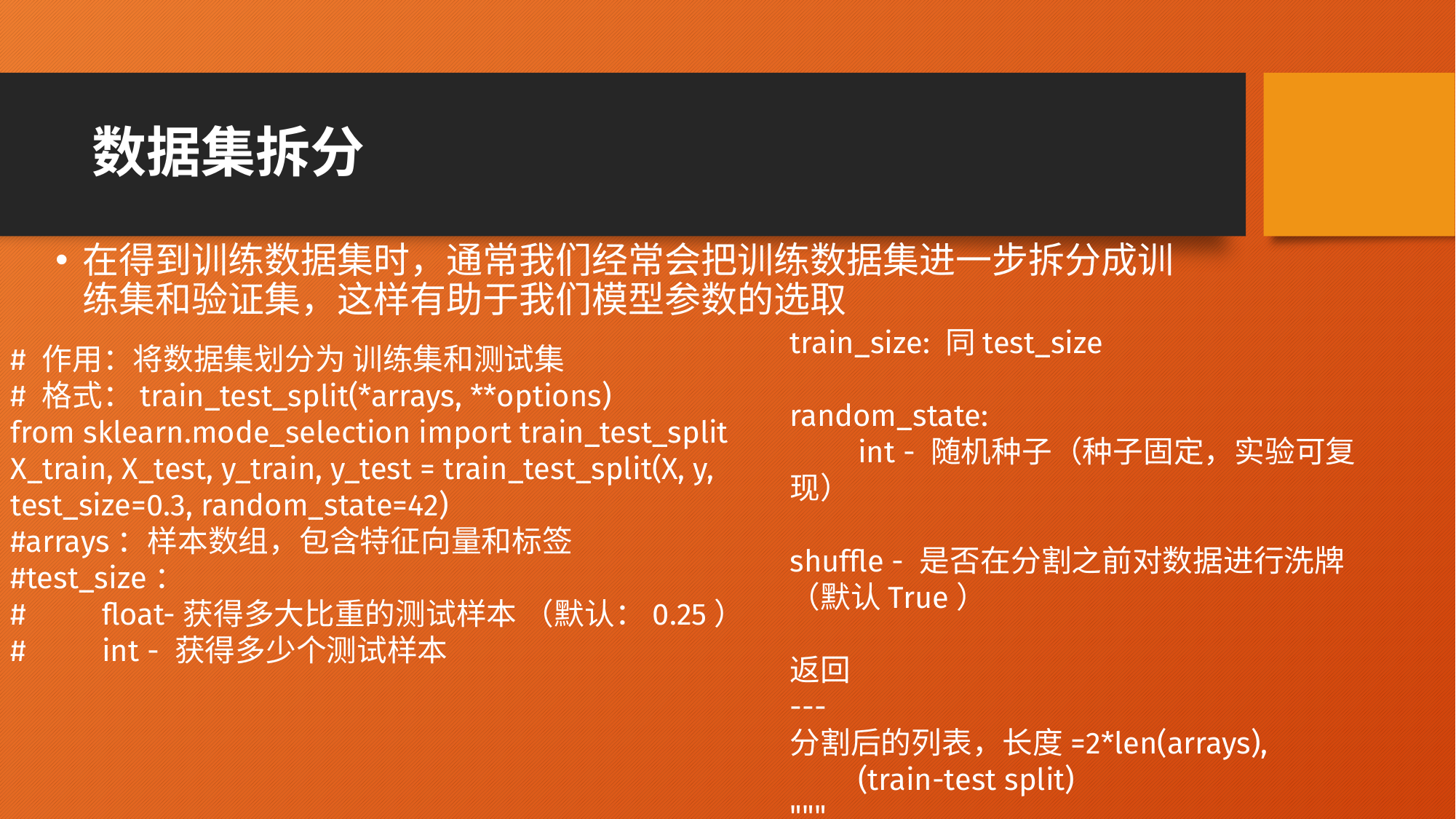

# 数据集拆分
在得到训练数据集时，通常我们经常会把训练数据集进一步拆分成训练集和验证集，这样有助于我们模型参数的选取

train_size: 同test_size

random_state:
　　int - 随机种子（种子固定，实验可复现）

shuffle - 是否在分割之前对数据进行洗牌（默认True）

返回
---
分割后的列表，长度=2*len(arrays),
　　(train-test split)
"""
# 作用：将数据集划分为 训练集和测试集
# 格式：train_test_split(*arrays, **options)
from sklearn.mode_selection import train_test_split
X_train, X_test, y_train, y_test = train_test_split(X, y, test_size=0.3, random_state=42)
#arrays：样本数组，包含特征向量和标签
#test_size：
#　　float-获得多大比重的测试样本 （默认：0.25）
#　　int - 获得多少个测试样本